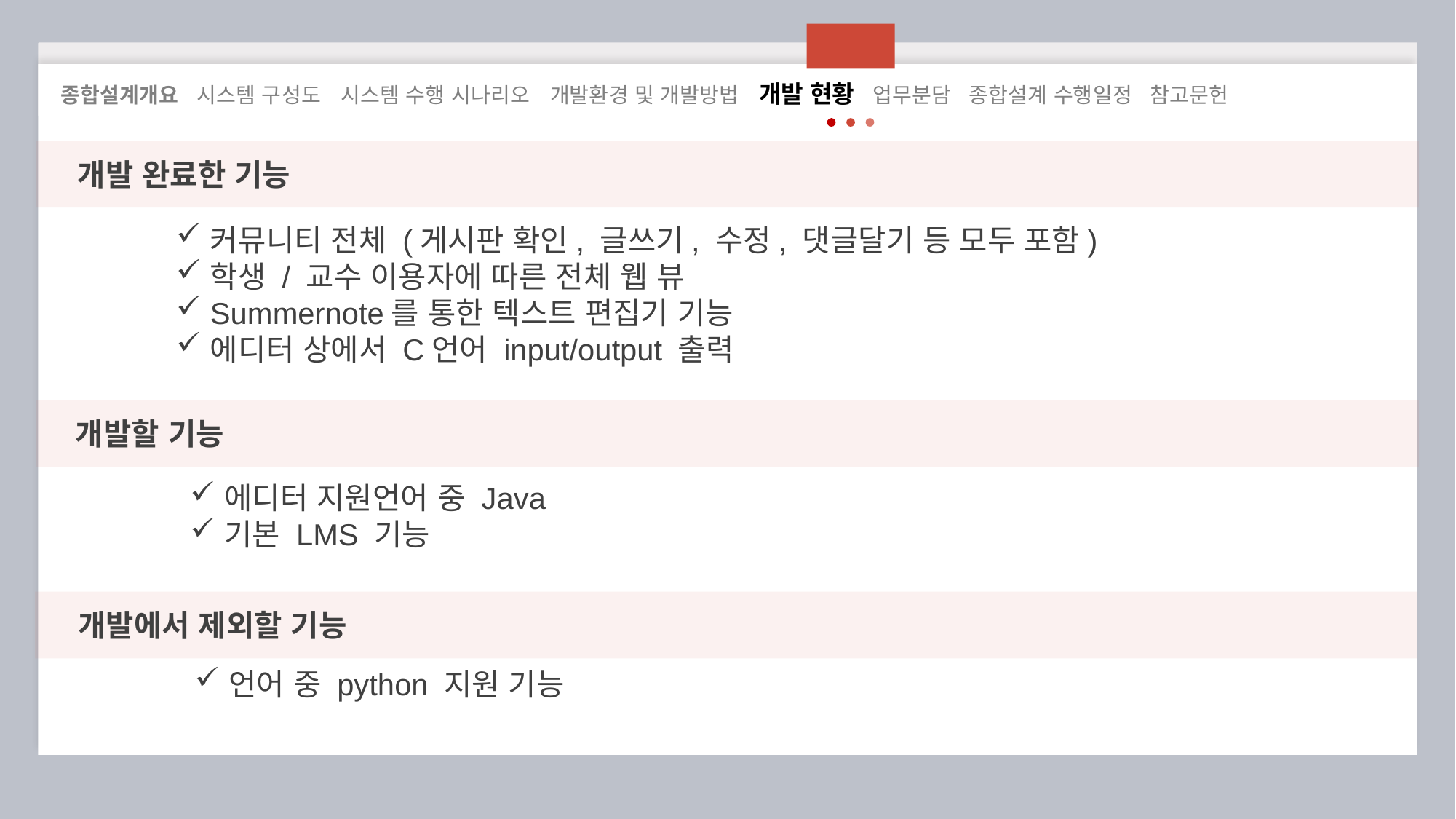

종합설계개요   시스템 구성도   시스템 수행 시나리오   개발환경 및 개발방법   개발 현황   업무분담   종합설계 수행일정   참고문헌

개발 완료한 기능
커뮤니티 전체 (게시판 확인, 글쓰기, 수정, 댓글달기 등 모두 포함)
학생 / 교수 이용자에 따른 전체 웹 뷰
Summernote를 통한 텍스트 편집기 기능
에디터 상에서 C언어 input/output 출력

개발할 기능
에디터 지원언어 중 Java
기본 LMS 기능

개발에서 제외할 기능
언어 중 python 지원 기능